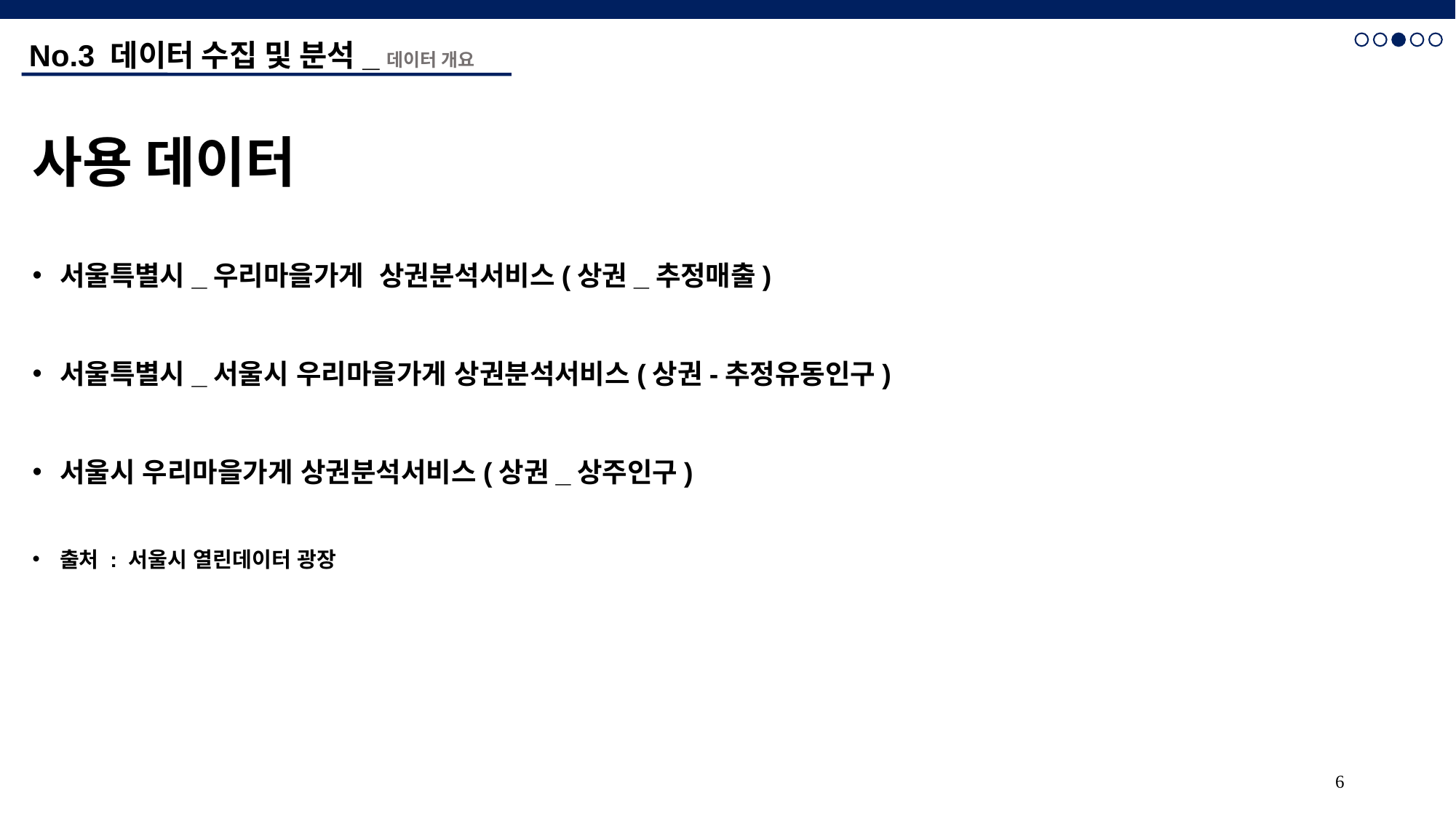

No.3 데이터 수집 및 분석_데이터 개요

#
사용 데이터

서울특별시_우리마을가게  상권분석서비스(상권_추정매출)

서울특별시_서울시 우리마을가게 상권분석서비스(상권-추정유동인구)

서울시 우리마을가게 상권분석서비스(상권_상주인구)

출처 : 서울시 열린데이터 광장

6